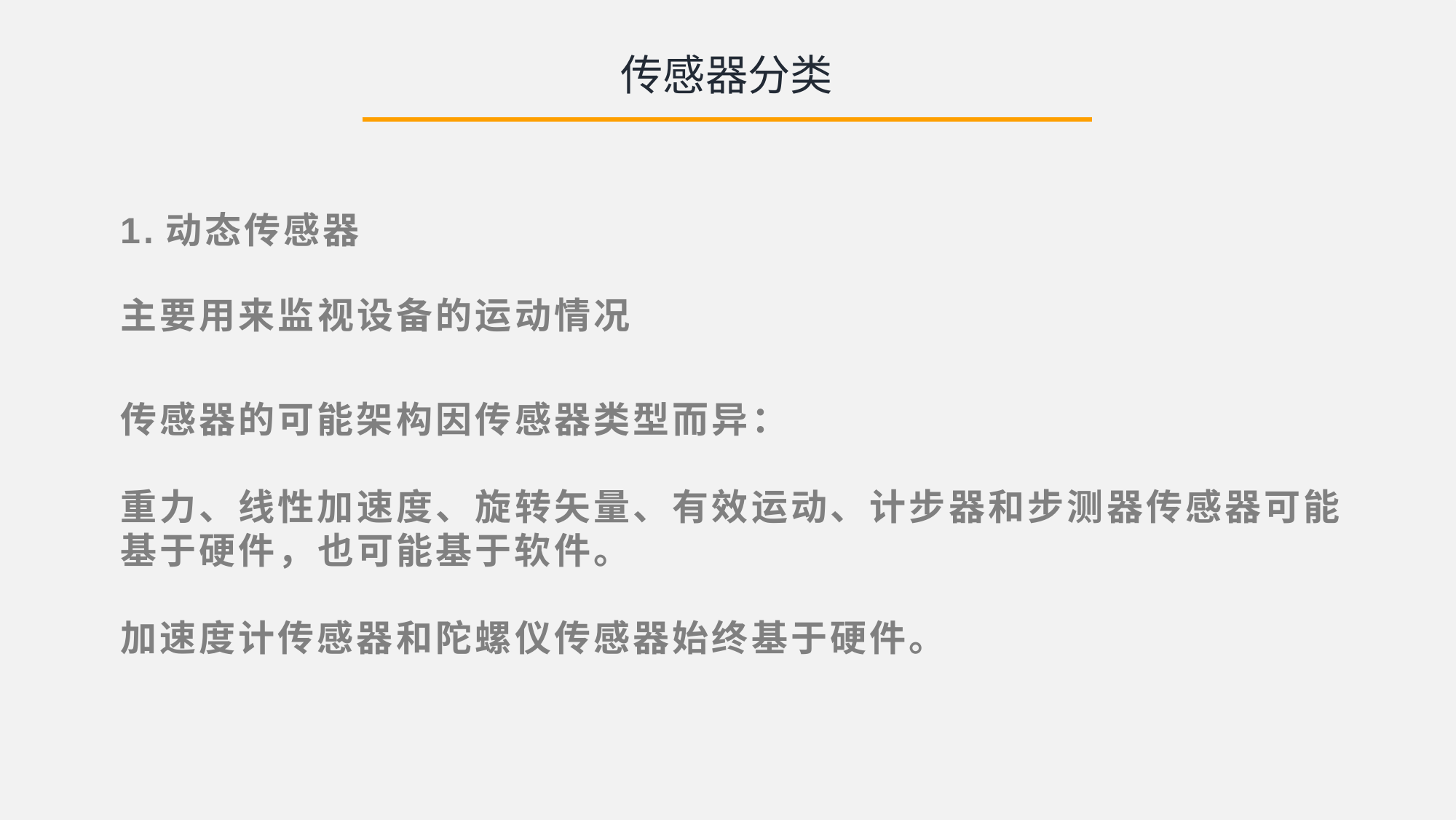

传感器分类
1.动态传感器
主要用来监视设备的运动情况
传感器的可能架构因传感器类型而异：

重力、线性加速度、旋转矢量、有效运动、计步器和步测器传感器可能基于硬件，也可能基于软件。

加速度计传感器和陀螺仪传感器始终基于硬件。